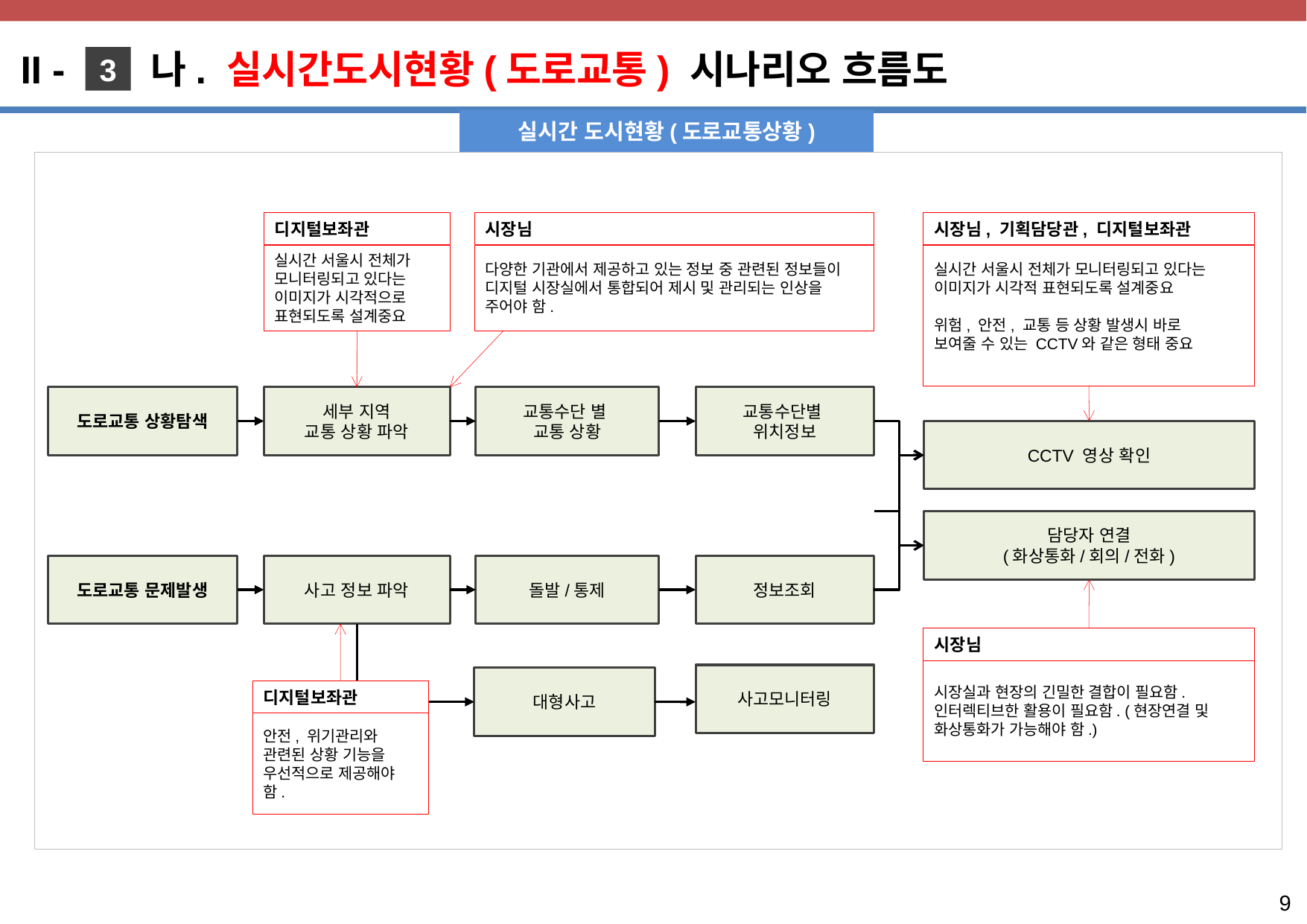

II -     - 나. 실시간도시현황(도로교통) 시나리오 흐름도
3
실시간 도시현황(도로교통상황)

디지털보좌관
시장님
시장님, 기획담당관, 디지털보좌관
실시간 서울시 전체가 모니터링되고 있다는 이미지가 시각적 표현되도록 설계중요

위험, 안전, 교통 등 상황 발생시 바로
보여줄 수 있는 CCTV와 같은 형태 중요

실시간 서울시 전체가 모니터링되고 있다는 이미지가 시각적으로 표현되도록 설계중요
다양한 기관에서 제공하고 있는 정보 중 관련된 정보들이 디지털 시장실에서 통합되어 제시 및 관리되는 인상을 주어야 함.
세부 지역
교통 상황 파악
교통수단 별
교통 상황
교통수단별
위치정보
도로교통 상황탐색
CCTV 영상 확인
담당자 연결
(화상통화/회의/전화)
사고 정보 파악
돌발/통제
정보조회
도로교통 문제발생
시장님
시장실과 현장의 긴밀한 결합이 필요함.
인터렉티브한 활용이 필요함. (현장연결 및 화상통화가 가능해야 함.)
사고모니터링
대형사고
디지털보좌관
안전, 위기관리와 관련된 상황 기능을 우선적으로 제공해야 함.